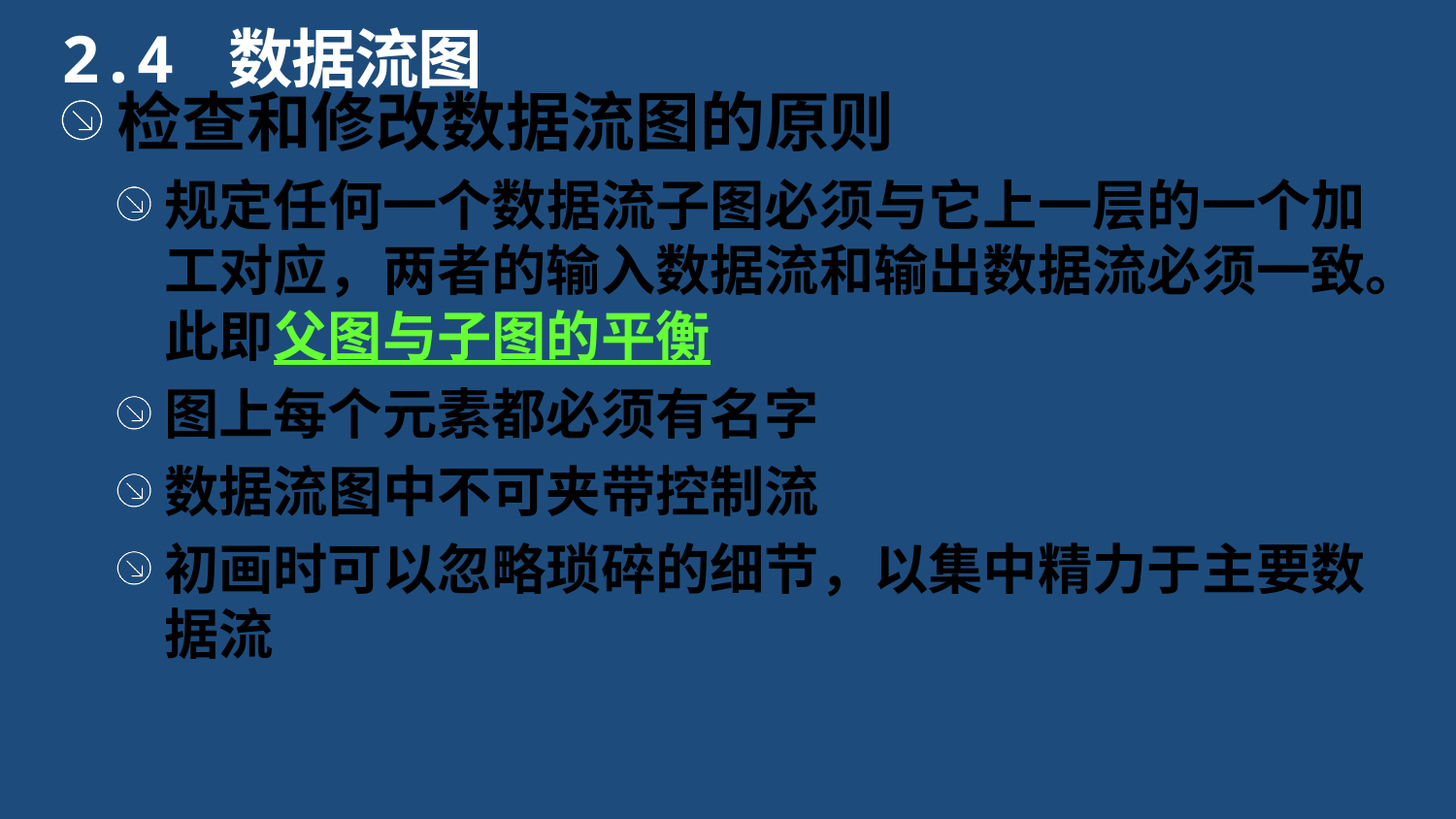

2.4 数据流图
检查和修改数据流图的原则
规定任何一个数据流子图必须与它上一层的一个加工对应，两者的输入数据流和输出数据流必须一致。此即父图与子图的平衡
图上每个元素都必须有名字
数据流图中不可夹带控制流
初画时可以忽略琐碎的细节，以集中精力于主要数据流